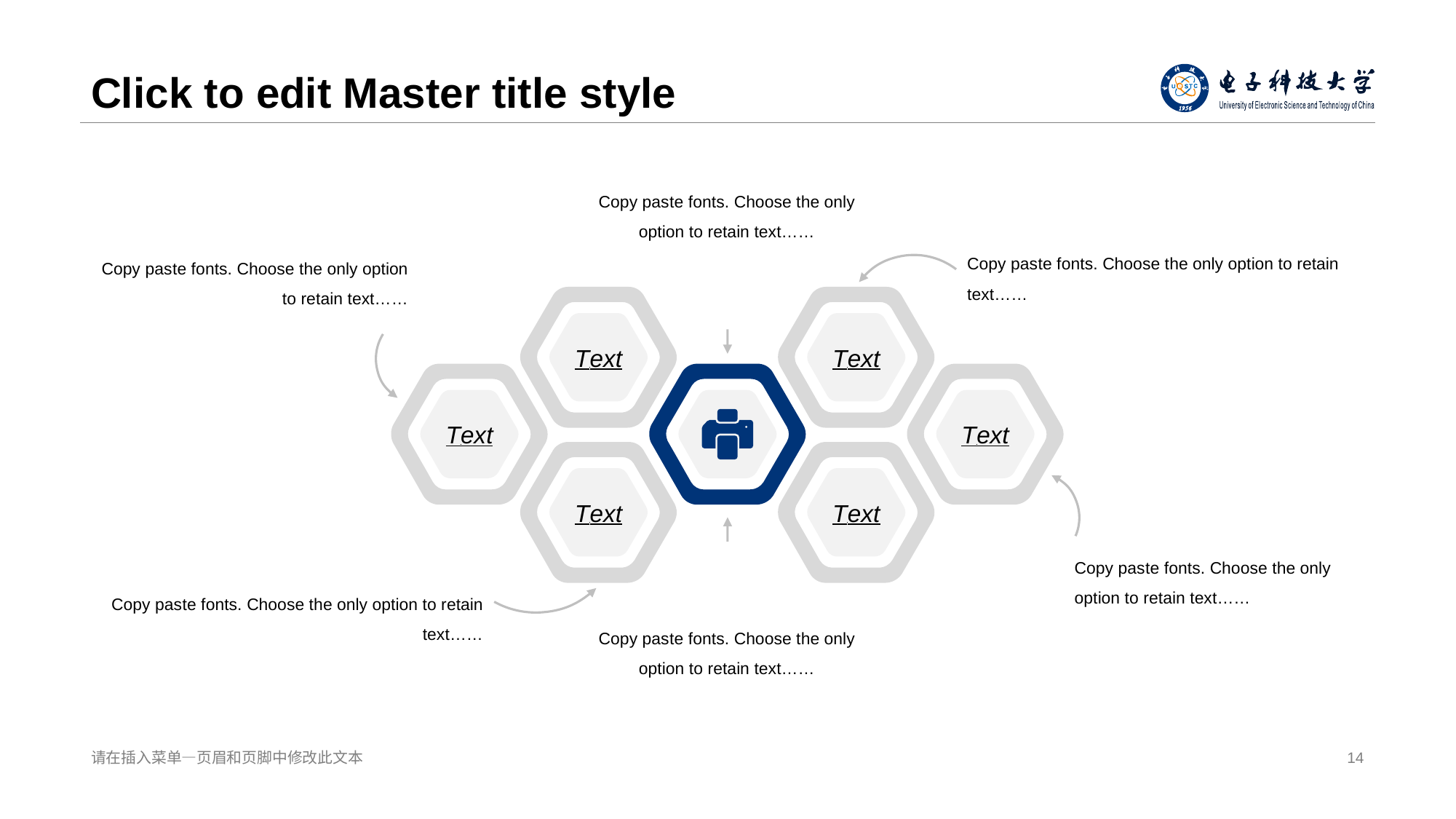

# Clic k to edit Master title style
Copy pas te fonts. Choose the only option to retain text……
Copy pas te fonts. Choose the only option to retain text……
Copy pas te fonts. Choose the only option to retain text……

T ext
T ext

T ext

T ext

T ext
T ext

Copy pas te fonts. Choose the only option to retain text……
Copy pas te fonts. Choose the only option to retain text……

Copy pas te fonts. Choose the only option to retain text……
请在插 入菜单—页眉和页脚中修改此文本
14